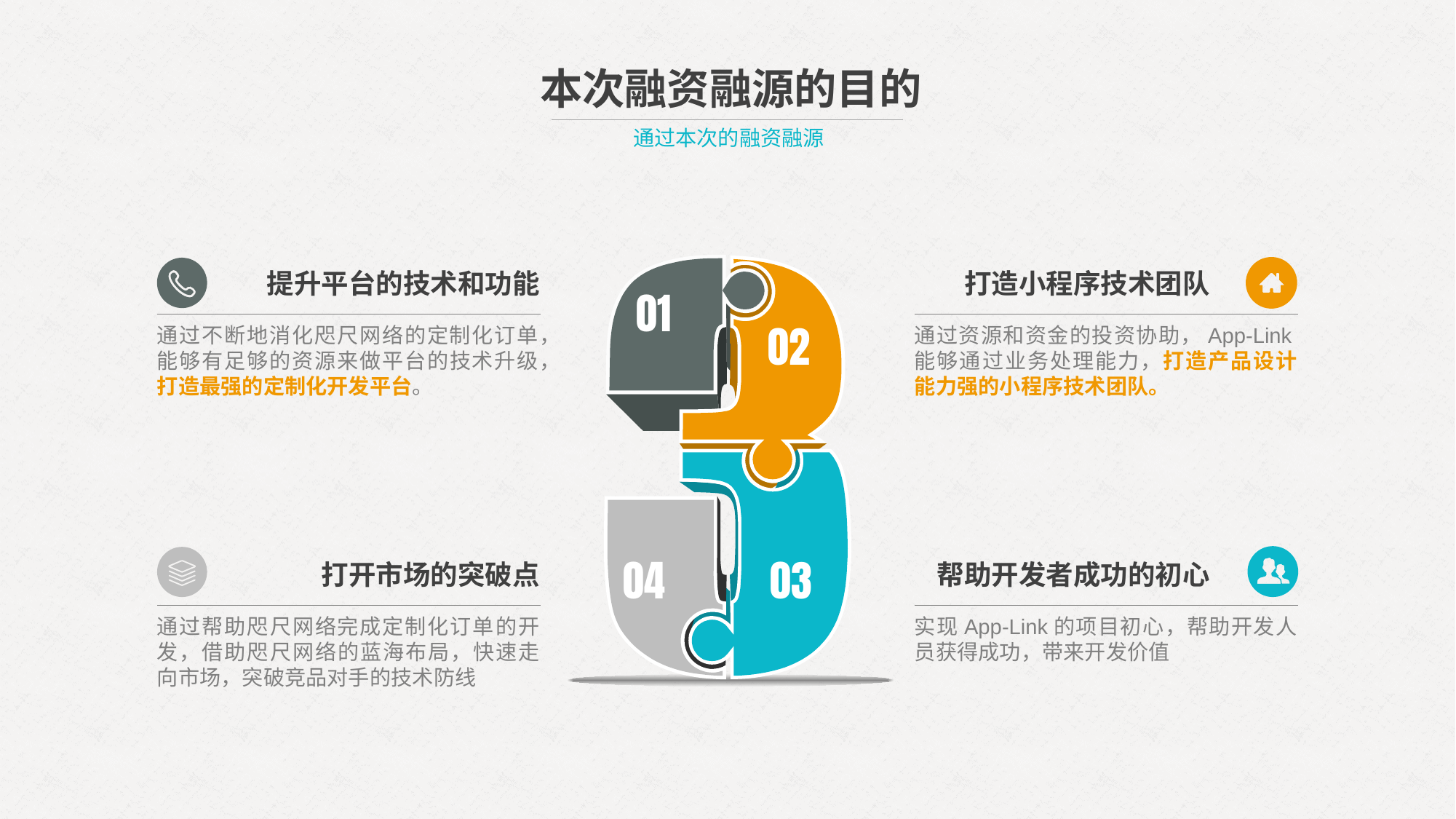

本次融资融源的目的
通过本次的融资融源

提升平台的技术和功能
打造小程序技术团队
01
通过不断地消化咫尺网络的定制化订单，能够有足够的资源来做平台的技术升级，打造最强的定制化开发平台。
通过资源和资金的投资协助，App-Link能够通过业务处理能力，打造产品设计能力强的小程序技术团队。
02

04
03
打开市场的突破点
帮助开发者成功的初心
通过帮助咫尺网络完成定制化订单的开发，借助咫尺网络的蓝海布局，快速走向市场，突破竞品对手的技术防线
实现App-Link的项目初心，帮助开发人员获得成功，带来开发价值